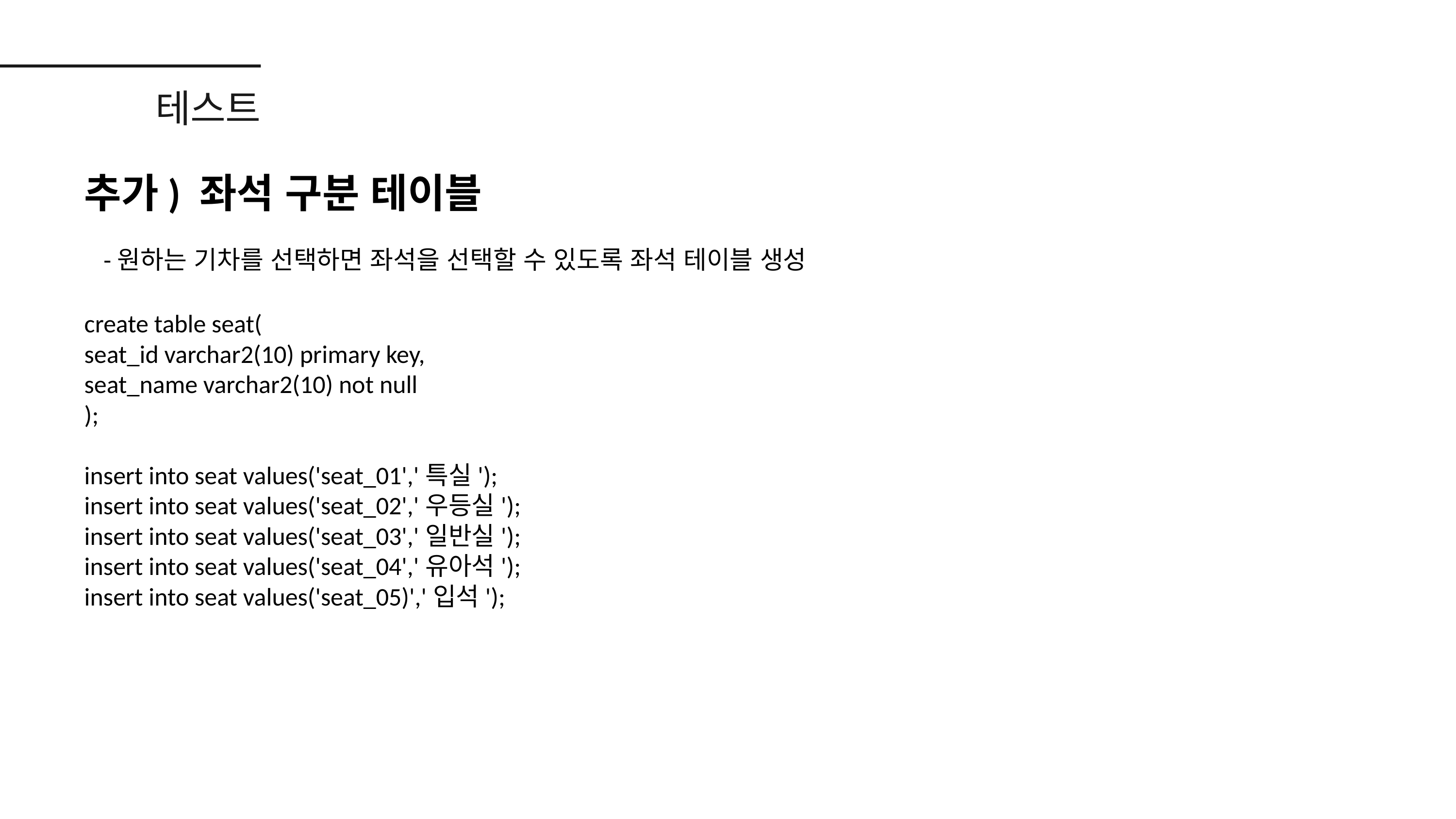

테스트
추가) 좌석 구분 테이블
-원하는 기차를 선택하면 좌석을 선택할 수 있도록 좌석 테이블 생성
create table seat(
seat_id varchar2(10) primary key,
seat_name varchar2(10) not null
);

insert into seat values('seat_01','특실');
insert into seat values('seat_02','우등실');
insert into seat values('seat_03','일반실');
insert into seat values('seat_04','유아석');
insert into seat values('seat_05)','입석');